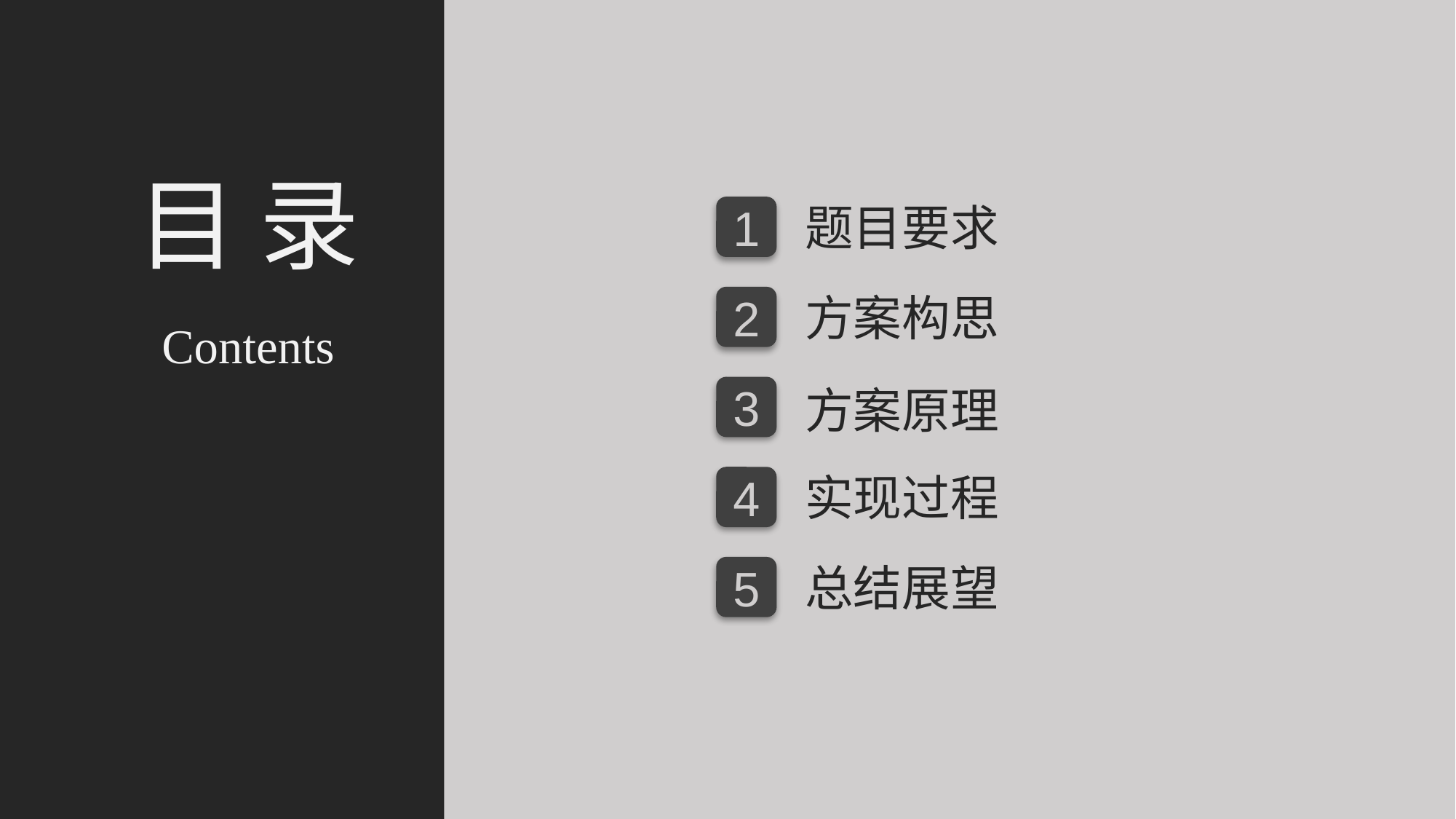

目 录
题目要求
1
方案构思
2
Contents
方案原理
3
实现过程
4
总结展望
5